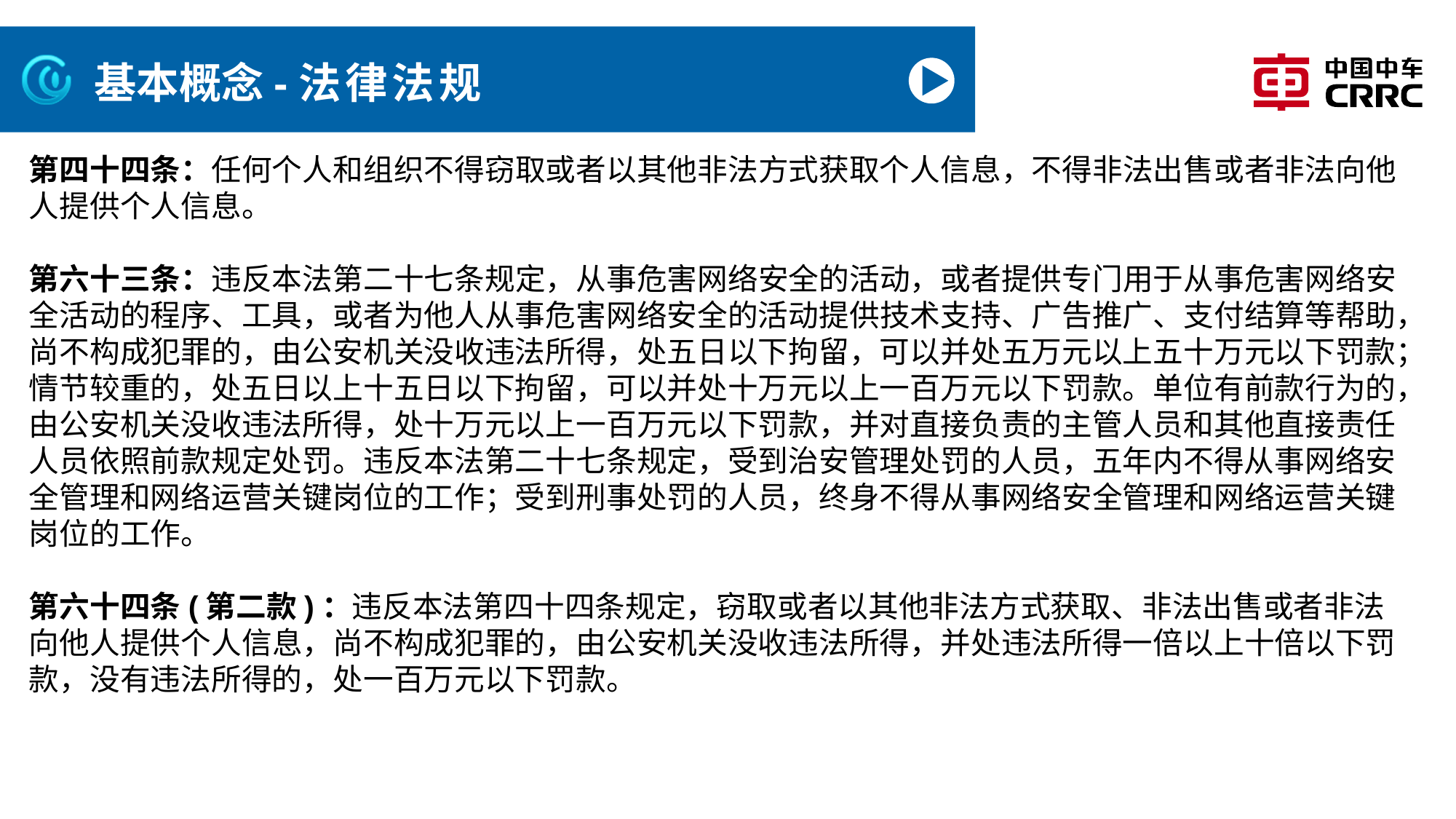

# 基本概念-法律法规
第四十四条：任何个人和组织不得窃取或者以其他非法方式获取个人信息，不得非法出售或者非法向他人提供个人信息。

第六十三条：违反本法第二十七条规定，从事危害网络安全的活动，或者提供专门用于从事危害网络安全活动的程序、工具，或者为他人从事危害网络安全的活动提供技术支持、广告推广、支付结算等帮助，尚不构成犯罪的，由公安机关没收违法所得，处五日以下拘留，可以并处五万元以上五十万元以下罚款；情节较重的，处五日以上十五日以下拘留，可以并处十万元以上一百万元以下罚款。单位有前款行为的，由公安机关没收违法所得，处十万元以上一百万元以下罚款，并对直接负责的主管人员和其他直接责任人员依照前款规定处罚。违反本法第二十七条规定，受到治安管理处罚的人员，五年内不得从事网络安全管理和网络运营关键岗位的工作；受到刑事处罚的人员，终身不得从事网络安全管理和网络运营关键岗位的工作。

第六十四条(第二款)：违反本法第四十四条规定，窃取或者以其他非法方式获取、非法出售或者非法向他人提供个人信息，尚不构成犯罪的，由公安机关没收违法所得，并处违法所得一倍以上十倍以下罚款，没有违法所得的，处一百万元以下罚款。

52